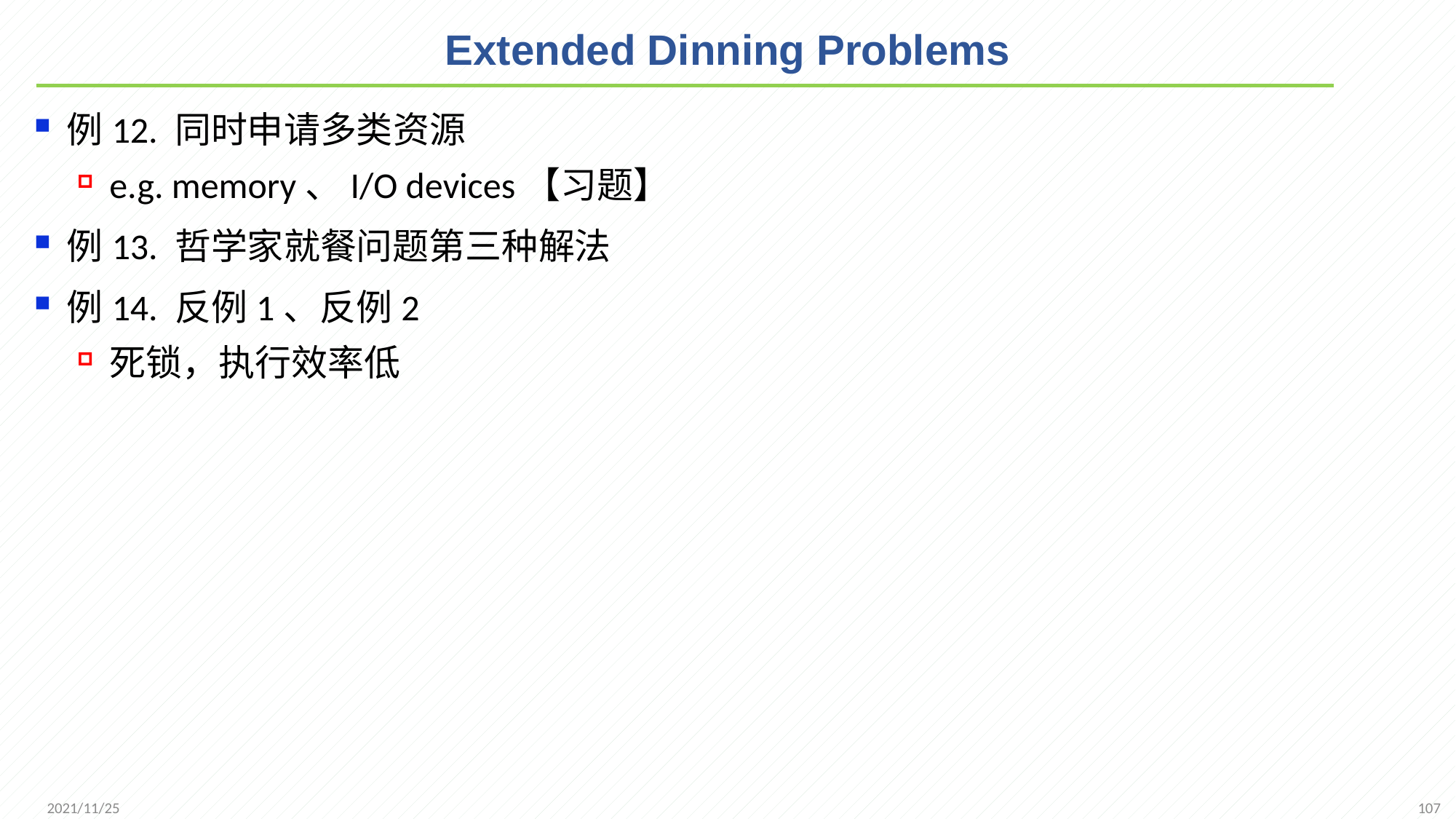

# Extended Dinning Problems
例12. 同时申请多类资源
e.g. memory、I/O devices【习题】
例13. 哲学家就餐问题第三种解法
例14. 反例1、反例2
死锁，执行效率低

107
2021/11/25